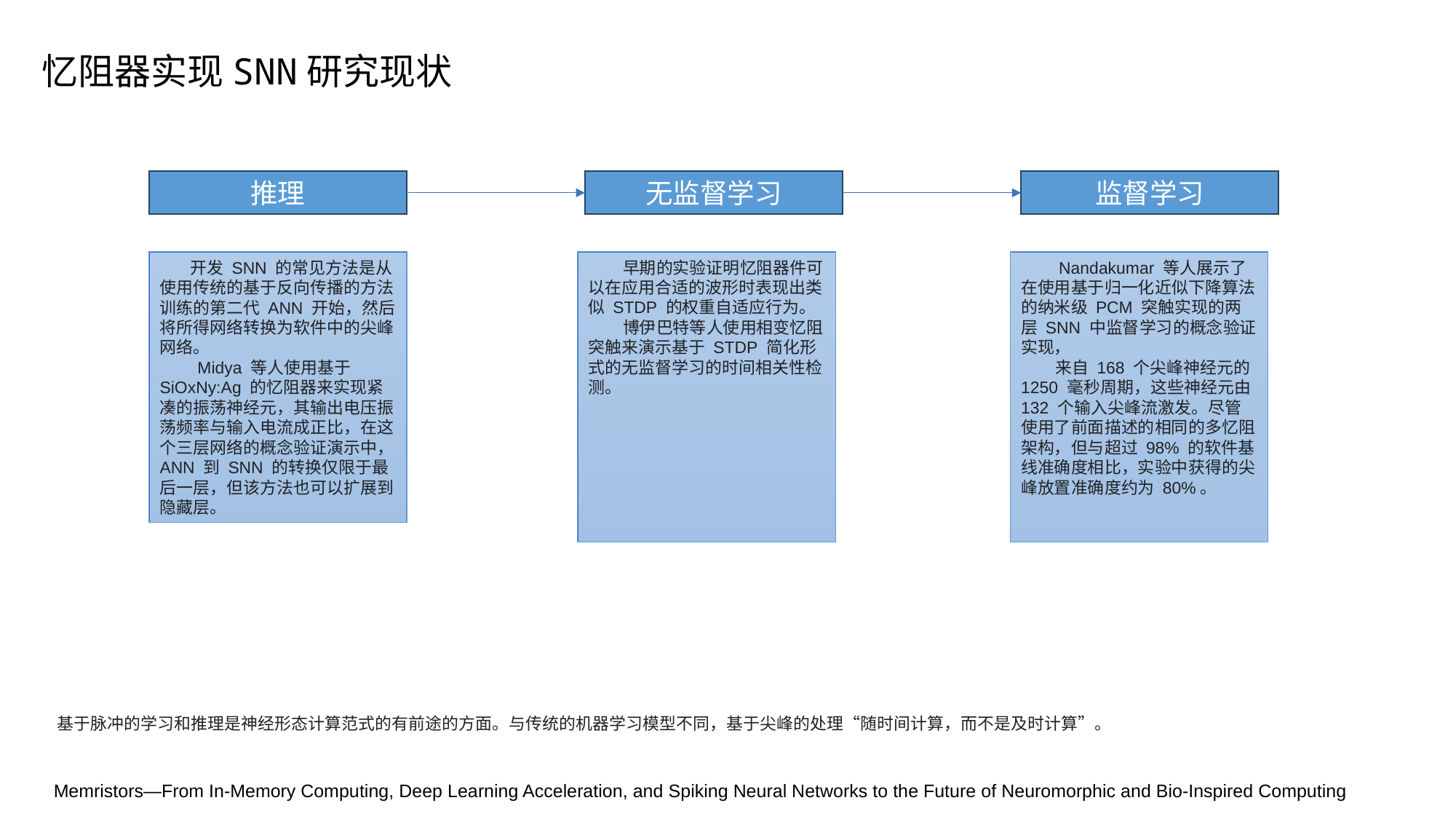

忆阻器实现SNN研究现状
推理
无监督学习
监督学习
       开发 SNN 的常见方法是从使用传统的基于反向传播的方法训练的第二代 ANN 开始，然后将所得网络转换为软件中的尖峰网络。
        Midya 等人使用基于 SiOxNy:Ag 的忆阻器来实现紧凑的振荡神经元，其输出电压振荡频率与输入电流成正比，在这个三层网络的概念验证演示中，ANN 到 SNN 的转换仅限于最后一层，但该方法也可以扩展到隐藏层。
        早期的实验证明忆阻器件可以在应用合适的波形时表现出类似 STDP 的权重自适应行为。
        博伊巴特等人使用相变忆阻突触来演示基于 STDP 简化形式的无监督学习的时间相关性检测。

        Nandakumar 等人展示了在使用基于归一化近似下降算法的纳米级 PCM 突触实现的两层 SNN 中监督学习的概念验证实现，
        来自 168 个尖峰神经元的 1250 毫秒周期，这些神经元由 132 个输入尖峰流激发。尽管使用了前面描述的相同的多忆阻架构，但与超过 98% 的软件基线准确度相比，实验中获得的尖峰放置准确度约为 80%。

基于脉冲的学习和推理是神经形态计算范式的有前途的方面。与传统的机器学习模型不同，基于尖峰的处理“随时间计算，而不是及时计算”。
Memristors—From In-Memory Computing, Deep Learning Acceleration, and Spiking Neural Networks to the Future of Neuromorphic and Bio-Inspired Computing